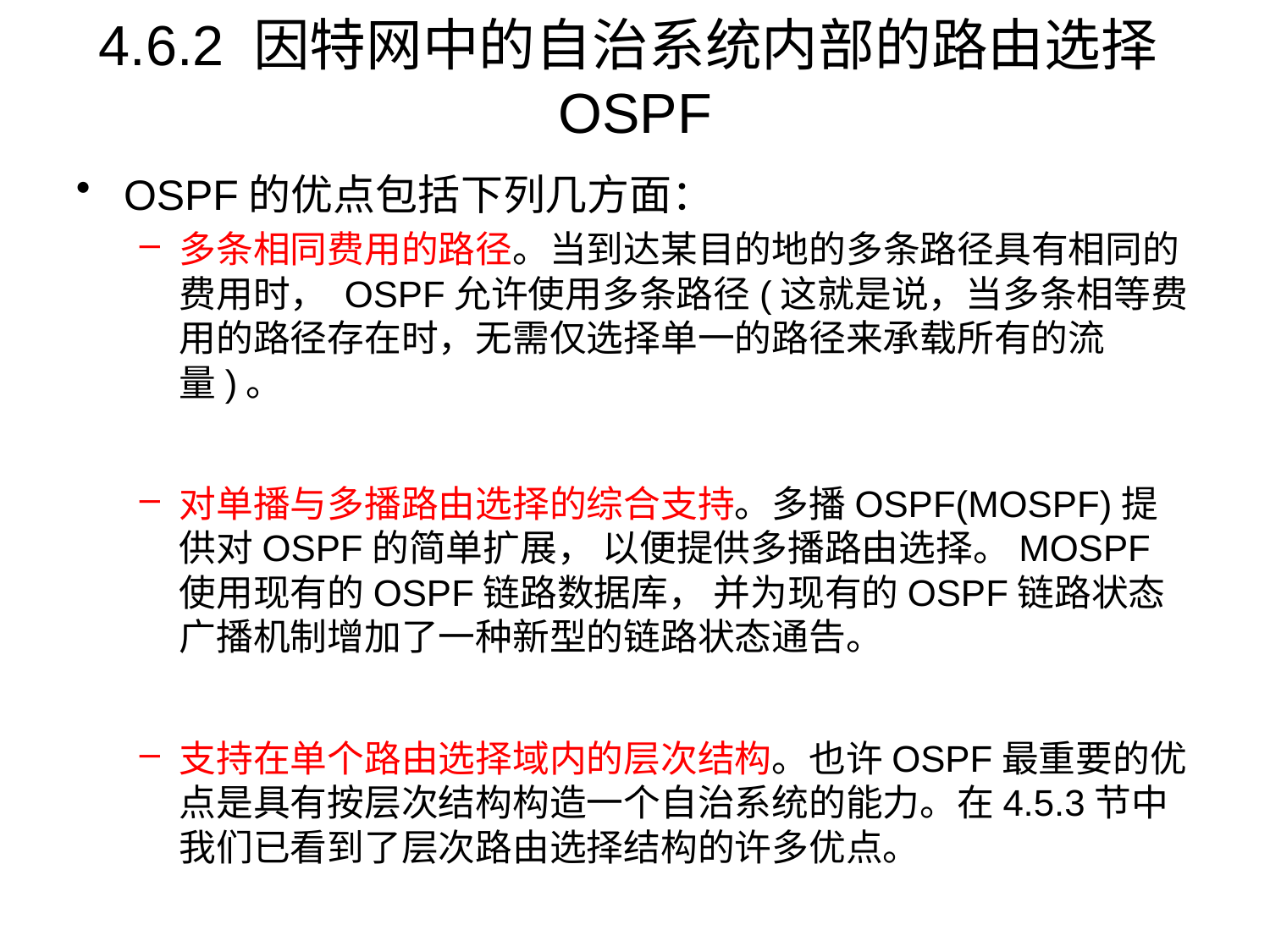

# 4.6.2 因特网中的自治系统内部的路由选择OSPF
OSPF的优点包括下列几方面：
多条相同费用的路径。当到达某目的地的多条路径具有相同的费用时， OSPF允许使用多条路径(这就是说，当多条相等费用的路径存在时，无需仅选择单一的路径来承载所有的流量)。

对单播与多播路由选择的综合支持。多播OSPF(MOSPF)提供对OSPF的简单扩展， 以便提供多播路由选择。MOSPF使用现有的OSPF链路数据库， 并为现有的OSPF链路状态广播机制增加了一种新型的链路状态通告。

支持在单个路由选择域内的层次结构。也许OSPF最重要的优点是具有按层次结构构造一个自治系统的能力。在4.5.3节中我们已看到了层次路由选择结构的许多优点。